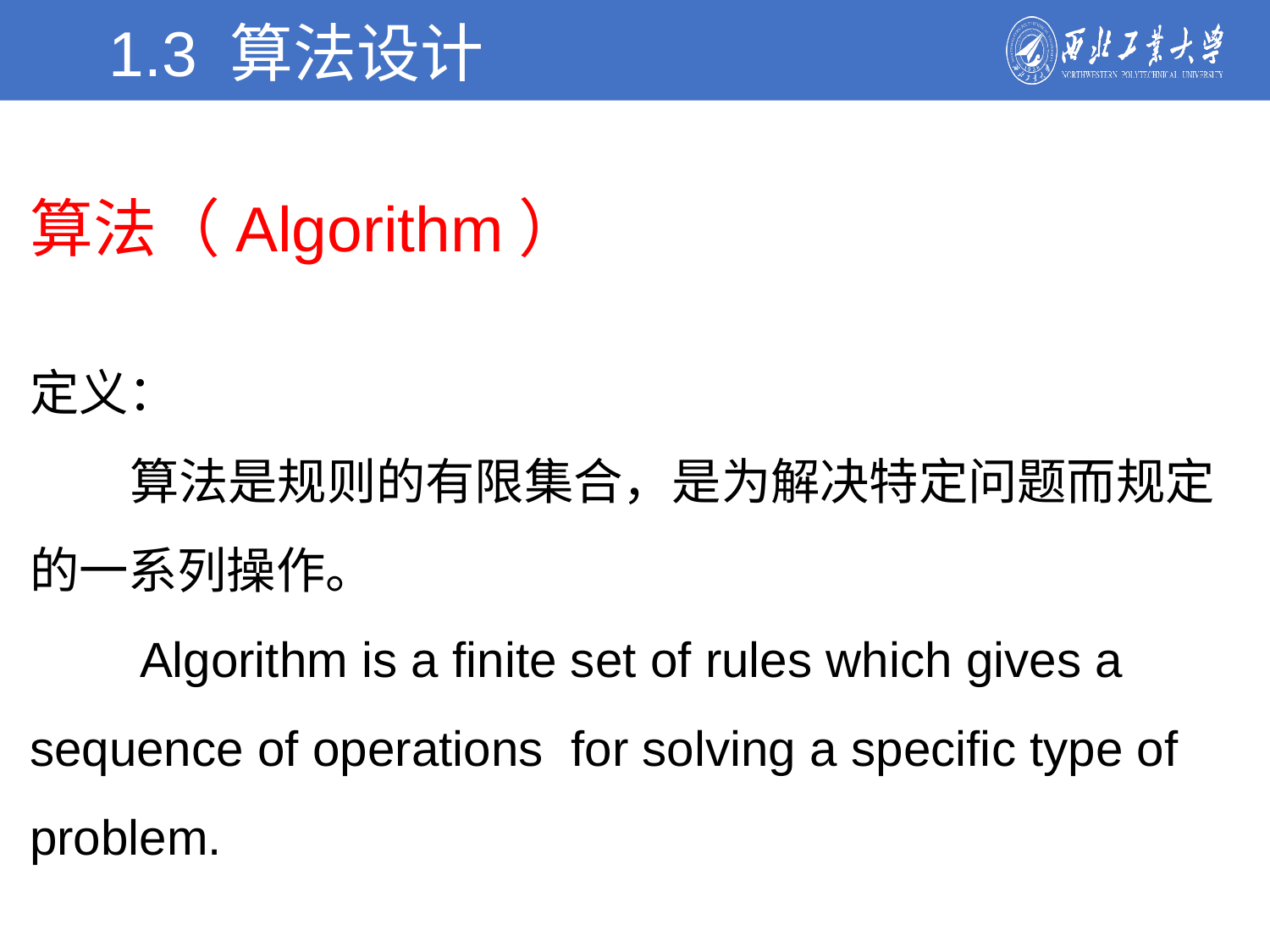

1.3 算法设计
算法（Algorithm）

定义：
        算法是规则的有限集合，是为解决特定问题而规定的一系列操作。
        Algorithm is a finite set of rules which gives a sequence of operations  for solving a specific type of problem.
38